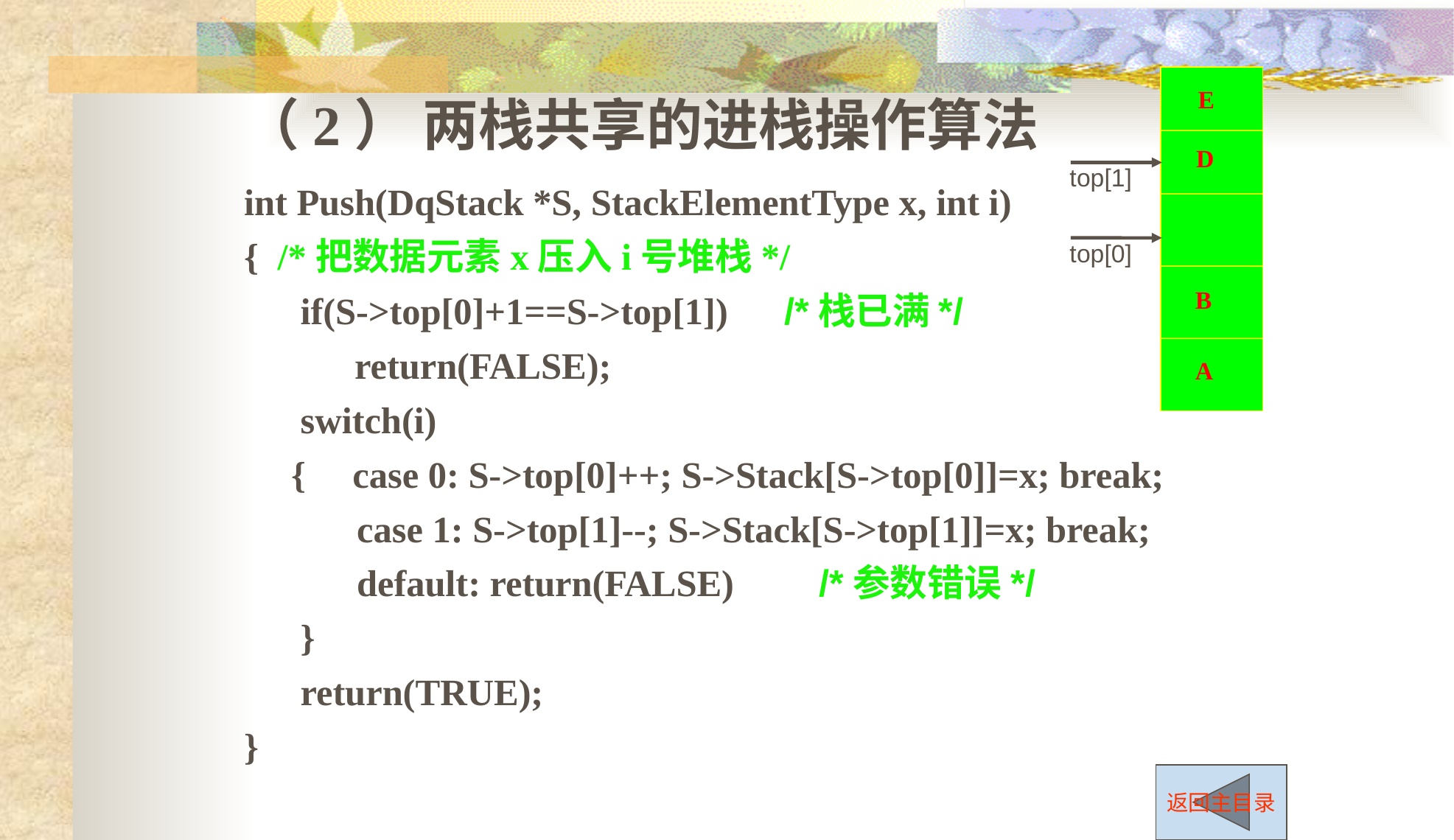

A
E
D
C
B
top[1]

top[0]

（2） 两栈共享的进栈操作算法
int Push(DqStack *S, StackElementType x, int i)
{  /*把数据元素x压入i号堆栈*/
      if(S->top[0]+1==S->top[1])      /*栈已满*/
        	return(FALSE);
      switch(i)
     {     case 0: S->top[0]++; S->Stack[S->top[0]]=x; break;
            case 1: S->top[1]--; S->Stack[S->top[1]]=x; break;
            default: return(FALSE)         /*参数错误*/
      }
      return(TRUE);
}
返回主目录